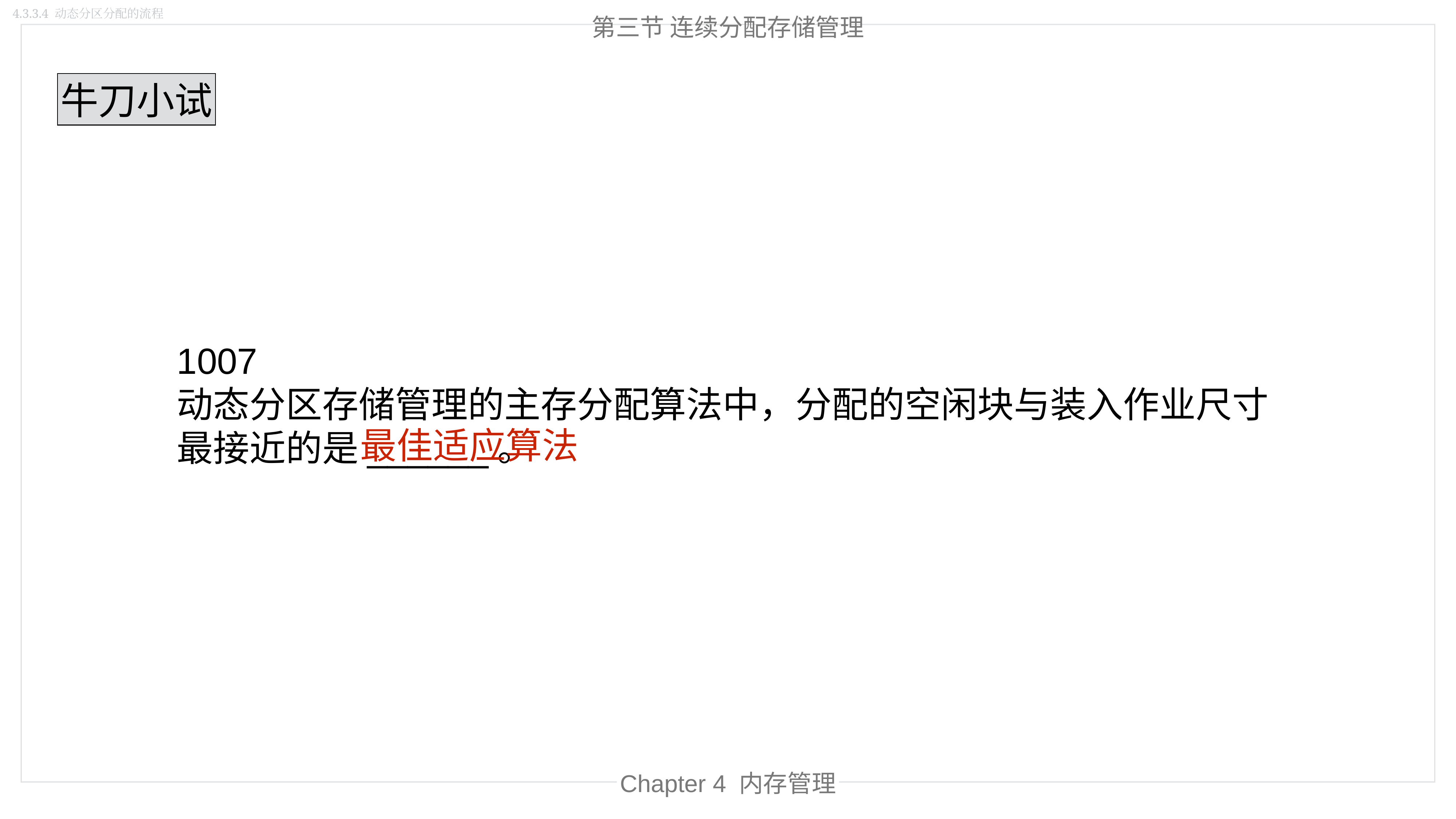

4.3.3.4 动态分区分配的流程
第三节 连续分配存储管理

牛刀小试
1007
动态分区存储管理的主存分配算法中，分配的空闲块与装入作业尺寸最接近的是______。
最佳适应算法
Chapter 4 内存管理